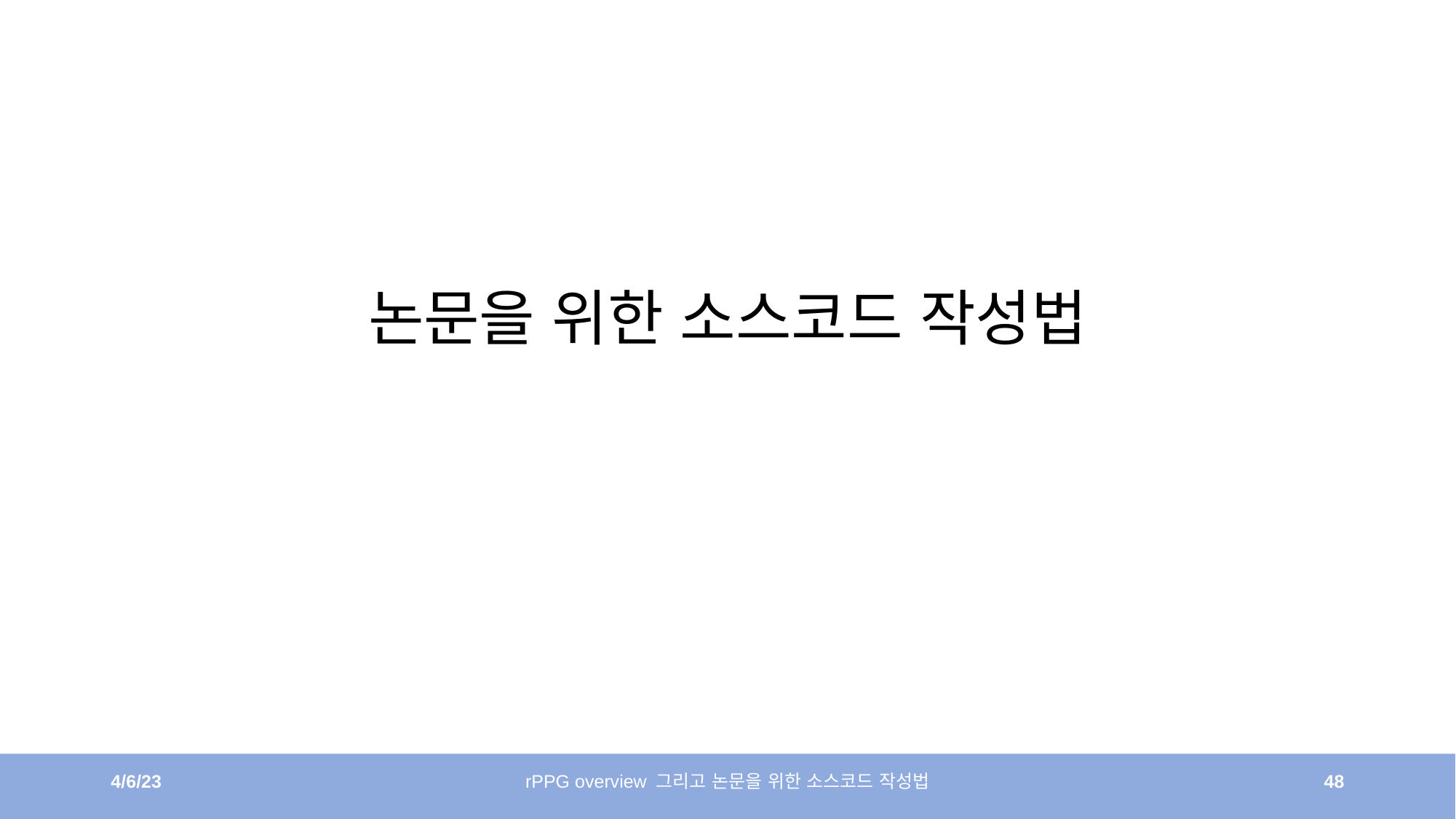

# 논문을 위한 소스코드 작성법
4/6/23
rPPG overview 그리고 논문을 위한 소스코드 작성법
48